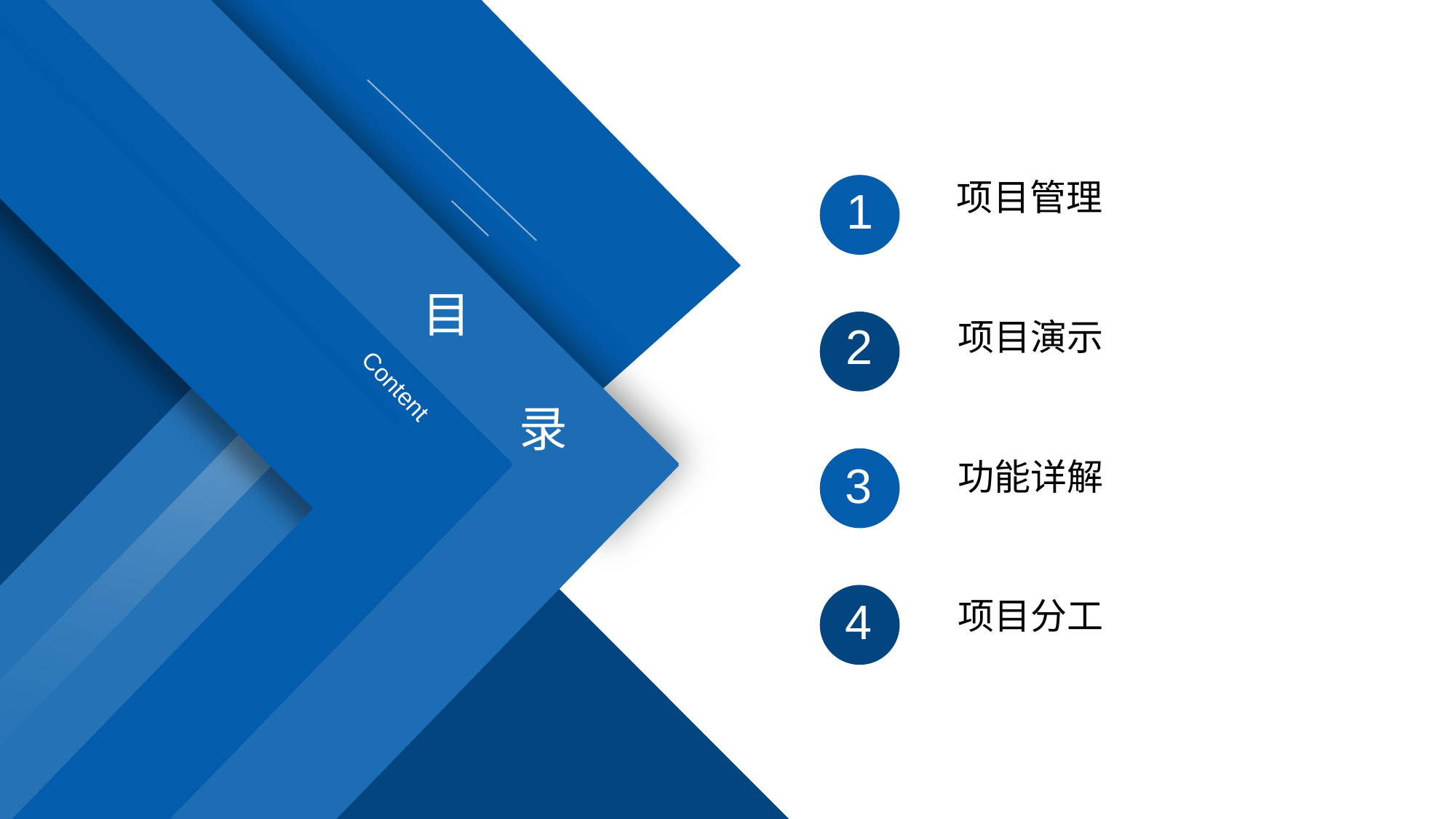

项目管理

1

目
录

项目演示
2

Content

3
功能详解

4
项目分工